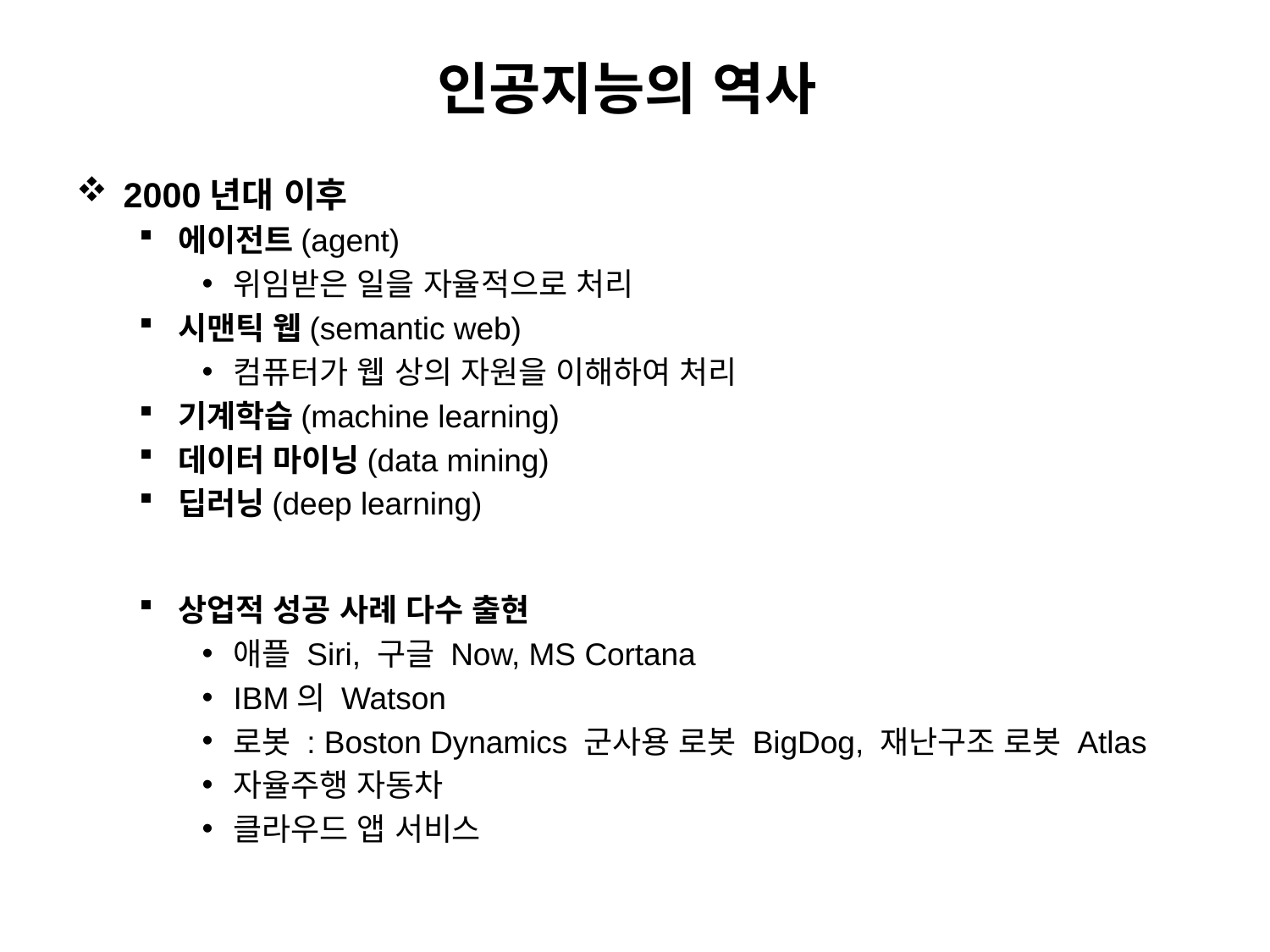

# 인공지능의 역사
2000년대 이후
에이전트(agent)
위임받은 일을 자율적으로 처리
시맨틱 웹(semantic web)
컴퓨터가 웹 상의 자원을 이해하여 처리
기계학습(machine learning)
데이터 마이닝(data mining)
딥러닝(deep learning)

상업적 성공 사례 다수 출현
애플 Siri, 구글 Now, MS Cortana
IBM의 Watson
로봇 : Boston Dynamics 군사용 로봇 BigDog, 재난구조 로봇 Atlas
자율주행 자동차
클라우드 앱 서비스